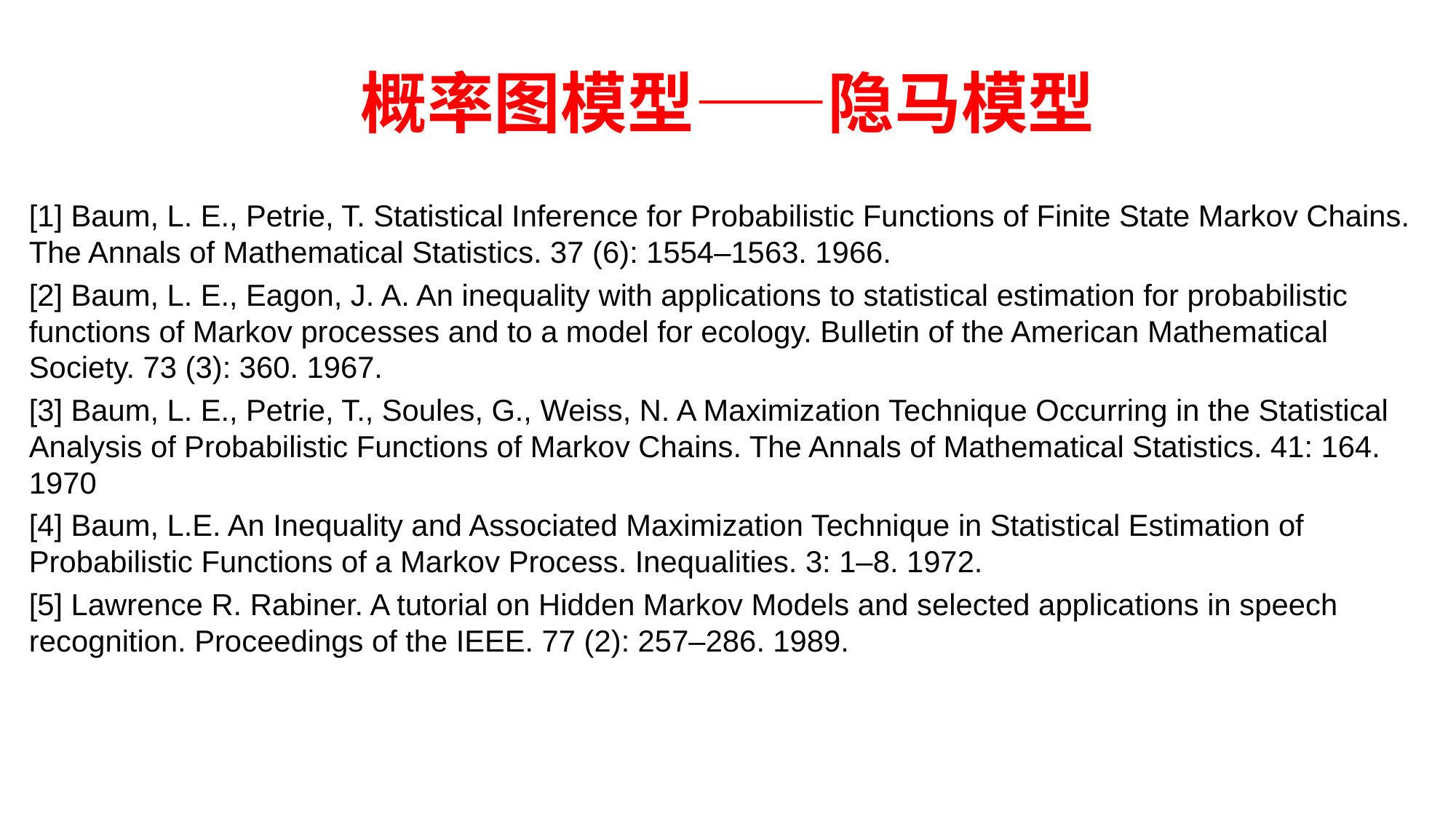

# 概率图模型——隐马模型
[1] Baum, L. E., Petrie, T. Statistical Inference for Probabilistic Functions of Finite State Markov Chains. The Annals of Mathematical Statistics. 37 (6): 1554–1563. 1966.
[2] Baum, L. E., Eagon, J. A. An inequality with applications to statistical estimation for probabilistic functions of Markov processes and to a model for ecology. Bulletin of the American Mathematical Society. 73 (3): 360. 1967.
[3] Baum, L. E., Petrie, T., Soules, G., Weiss, N. A Maximization Technique Occurring in the Statistical Analysis of Probabilistic Functions of Markov Chains. The Annals of Mathematical Statistics. 41: 164. 1970
[4] Baum, L.E. An Inequality and Associated Maximization Technique in Statistical Estimation of Probabilistic Functions of a Markov Process. Inequalities. 3: 1–8. 1972.
[5] Lawrence R. Rabiner. A tutorial on Hidden Markov Models and selected applications in speech recognition. Proceedings of the IEEE. 77 (2): 257–286. 1989.